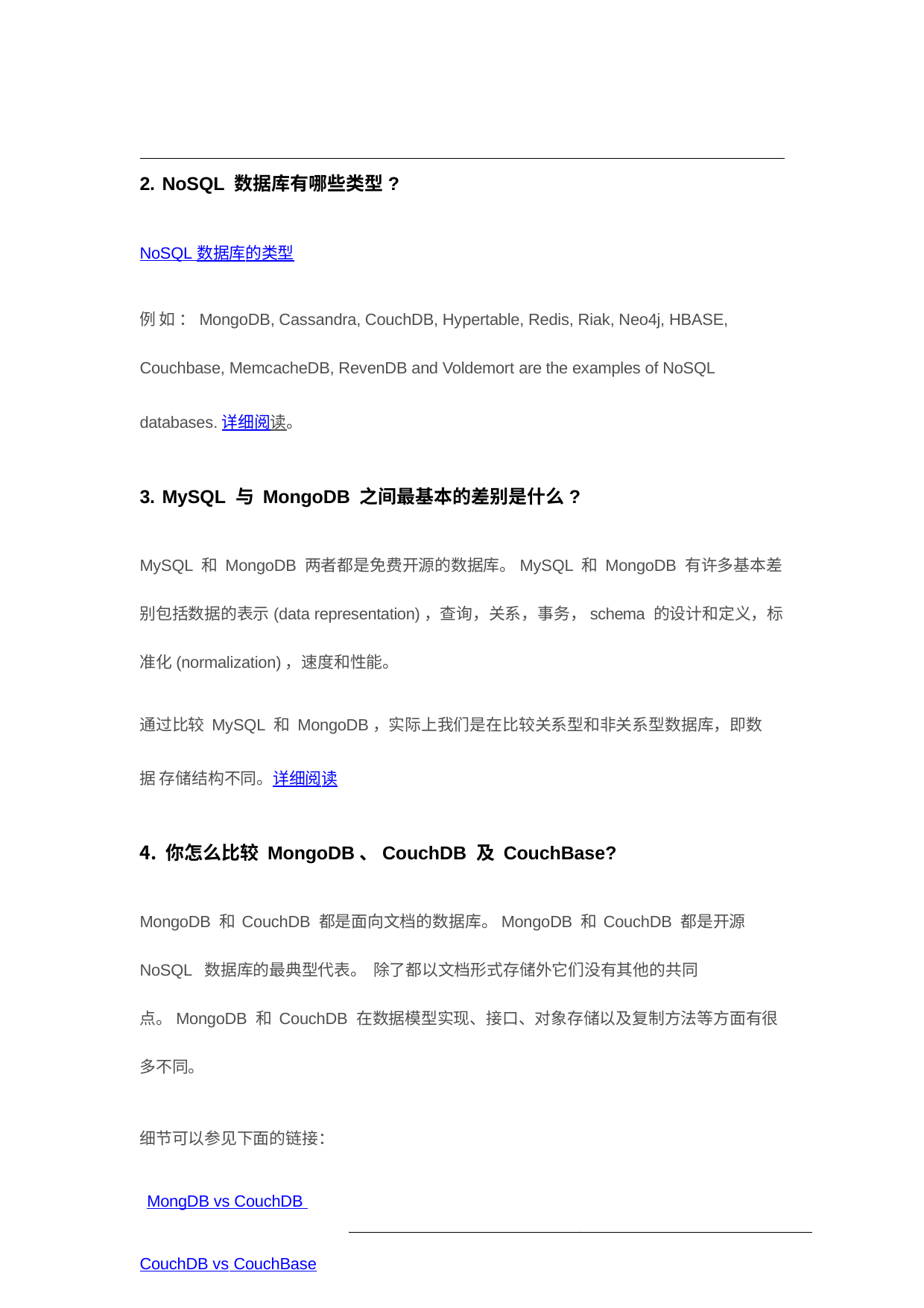

NoSQL 数据库有哪些类型?

NoSQL 数据库的类型
例 如 ：MongoDB, Cassandra, CouchDB, Hypertable, Redis, Riak, Neo4j, HBASE,  Couchbase, MemcacheDB, RevenDB and Voldemort are the examples of NoSQL  databases.详细阅读。

MySQL 与 MongoDB 之间最基本的差别是什么?
MySQL 和 MongoDB 两者都是免费开源的数据库。MySQL 和 MongoDB 有许多基本差 别包括数据的表示(data representation)，查询，关系，事务，schema 的设计和定义，标 准化(normalization)，速度和性能。
通过比较 MySQL 和 MongoDB，实际上我们是在比较关系型和非关系型数据库，即数据 存储结构不同。详细阅读

你怎么比较 MongoDB、CouchDB 及 CouchBase?
MongoDB 和CouchDB 都是面向文档的数据库。MongoDB 和CouchDB 都是开源NoSQL  数据库的最典型代表。 除了都以文档形式存储外它们没有其他的共同点。MongoDB 和 CouchDB 在数据模型实现、接口、对象存储以及复制方法等方面有很多不同。
细节可以参见下面的链接：  MongDB vs CouchDB  CouchDB vs CouchBase